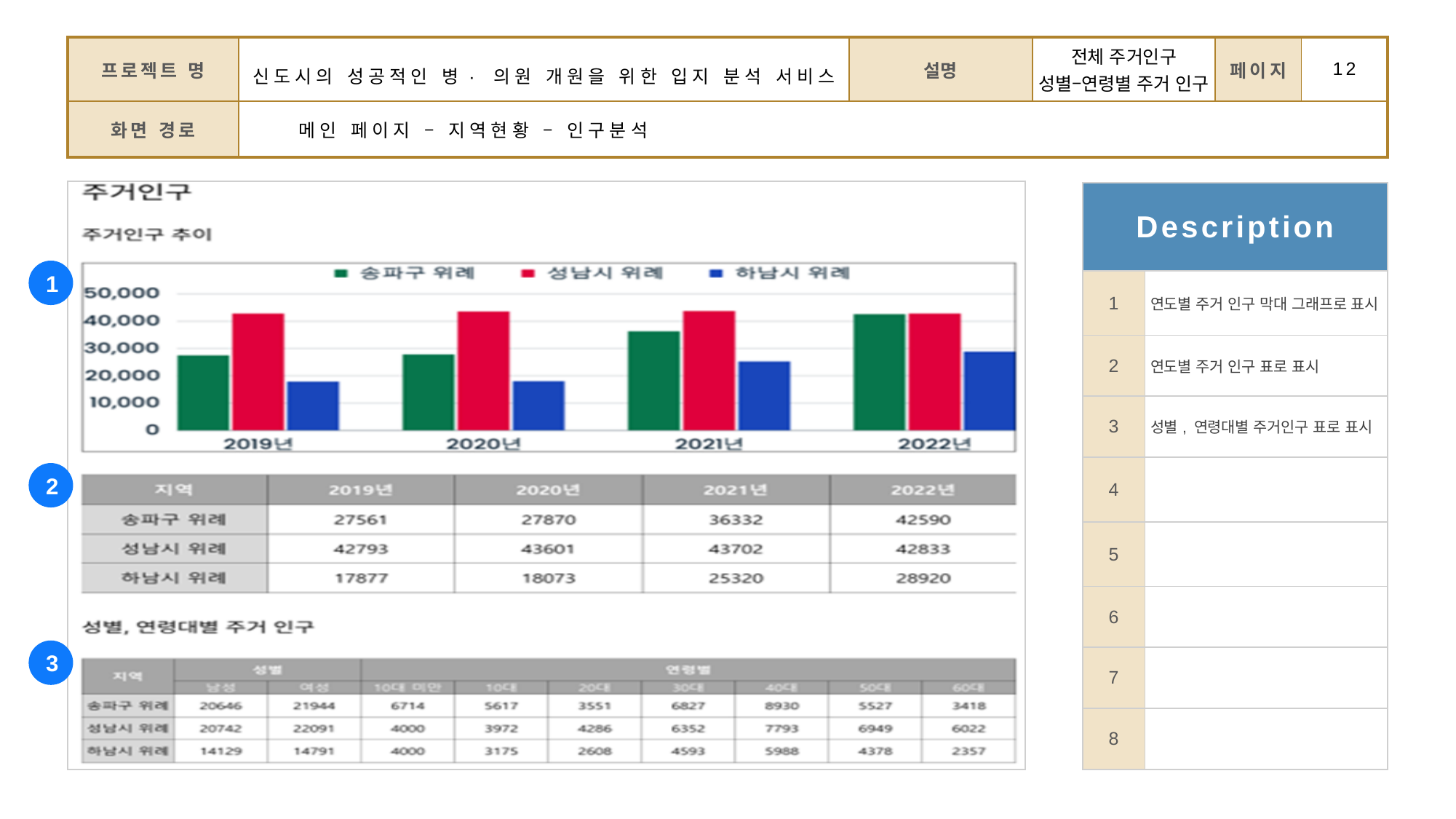

| 프로젝트 명 | 신도시의 성공적인 병·의원 개원을 위한 입지 분석 서비스 | 설명 | 전체 주거인구 성별–연령별 주거 인구 | 페이지 | 12 |
| --- | --- | --- | --- | --- | --- |
| 화면 경로 | 메인 페이지 – 지역현황 – 인구분석 |  |  |  |  |

| Description |  |
| --- | --- |
| 1 | 연도별 주거 인구 막대 그래프로 표시 |
| 2 | 연도별 주거 인구 표로 표시 |
| 3 | 성별, 연령대별 주거인구 표로 표시 |
| 4 |  |
| 5 |  |
| 6 |  |
| 7 |  |
| 8 |  |
1
2
3